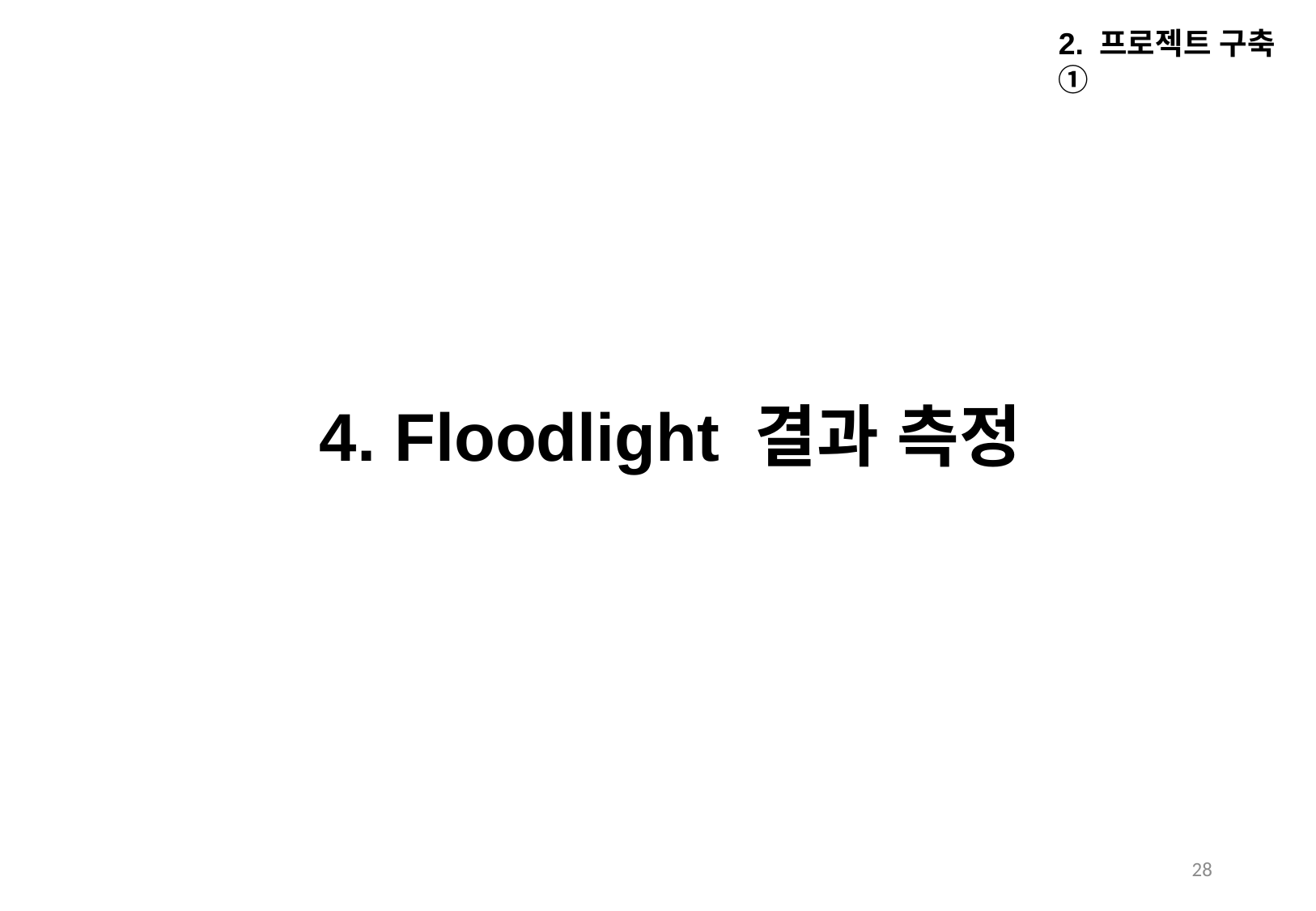

2. 프로젝트 구축 ①
4. Floodlight 결과 측정
28